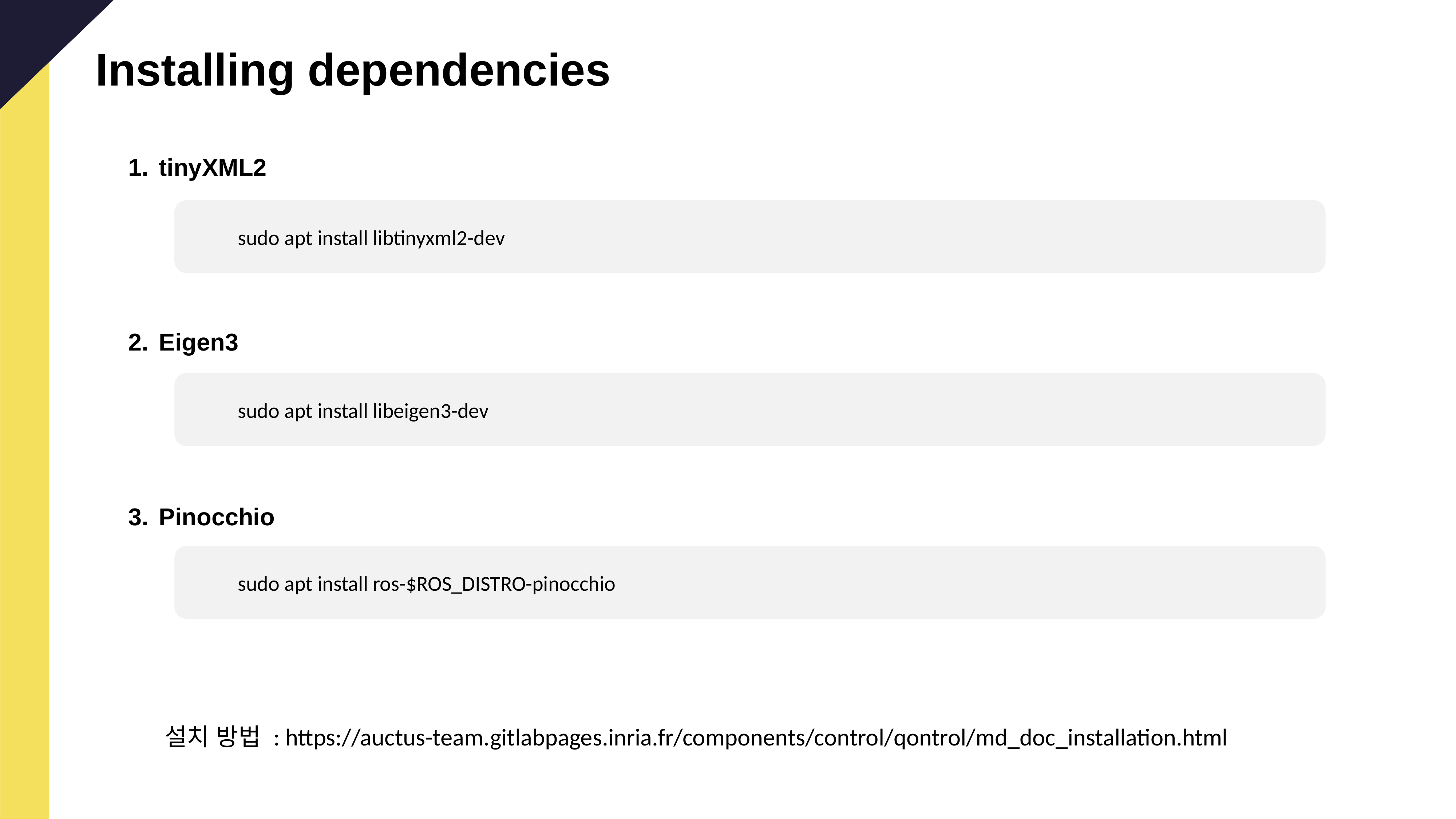

Installing dependencies
tinyXML2

Eigen3

Pinocchio
	sudo apt install libtinyxml2-dev
	sudo apt install libeigen3-dev
	sudo apt install ros-$ROS_DISTRO-pinocchio
설치 방법 : https://auctus-team.gitlabpages.inria.fr/components/control/qontrol/md_doc_installation.html